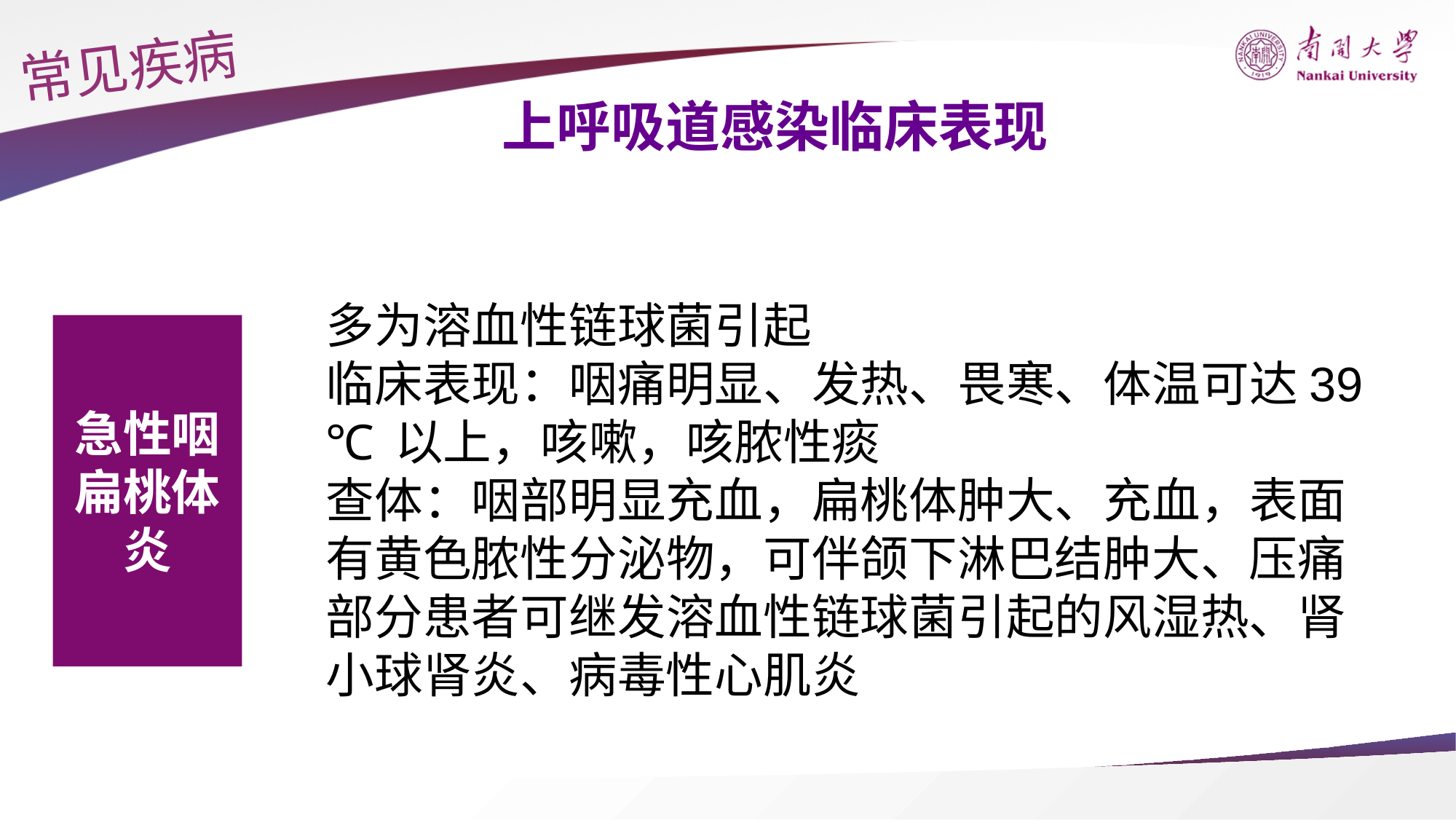

常见疾病
上呼吸道感染临床表现
多为溶血性链球菌引起
临床表现：咽痛明显、发热、畏寒、体温可达39 ℃以上，咳嗽，咳脓性痰
查体：咽部明显充血，扁桃体肿大、充血，表面有黄色脓性分泌物，可伴颌下淋巴结肿大、压痛
部分患者可继发溶血性链球菌引起的风湿热、肾小球肾炎、病毒性心肌炎
急性咽扁桃体炎